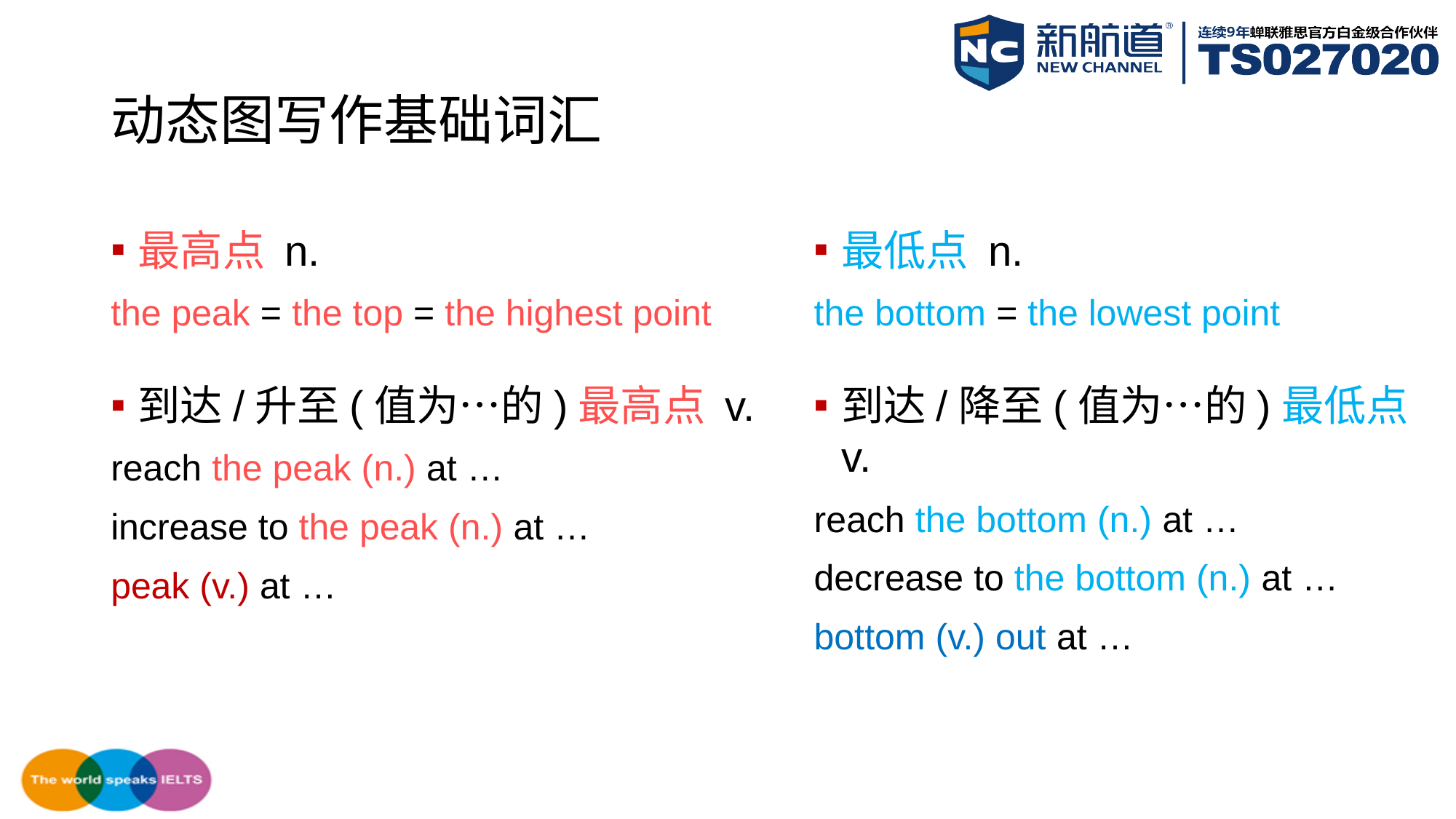

# 动态图写作基础词汇
最高点 n.
the peak = the top = the highest point
到达/升至(值为…的)最高点 v.
reach the peak (n.) at …
increase to the peak (n.) at …
peak (v.) at …
最低点 n.
the bottom = the lowest point
到达/降至(值为…的)最低点 v.
reach the bottom (n.) at …
decrease to the bottom (n.) at …
bottom (v.) out at …